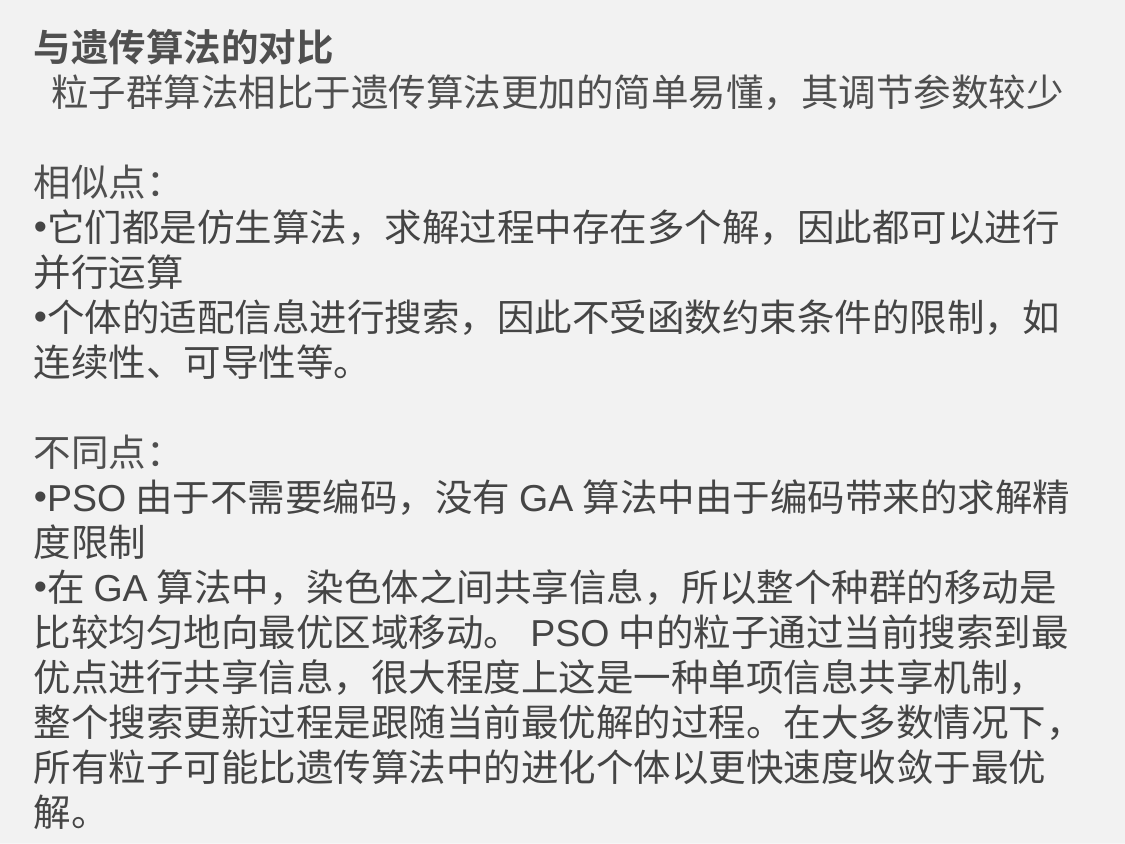

与遗传算法的对比
 粒子群算法相比于遗传算法更加的简单易懂，其调节参数较少

相似点：
它们都是仿生算法，求解过程中存在多个解，因此都可以进行并行运算
个体的适配信息进行搜索，因此不受函数约束条件的限制，如连续性、可导性等。

不同点：
PSO由于不需要编码，没有GA算法中由于编码带来的求解精度限制
在GA算法中，染色体之间共享信息，所以整个种群的移动是比较均匀地向最优区域移动。PSO中的粒子通过当前搜索到最优点进行共享信息，很大程度上这是一种单项信息共享机制，整个搜索更新过程是跟随当前最优解的过程。在大多数情况下，所有粒子可能比遗传算法中的进化个体以更快速度收敛于最优解。